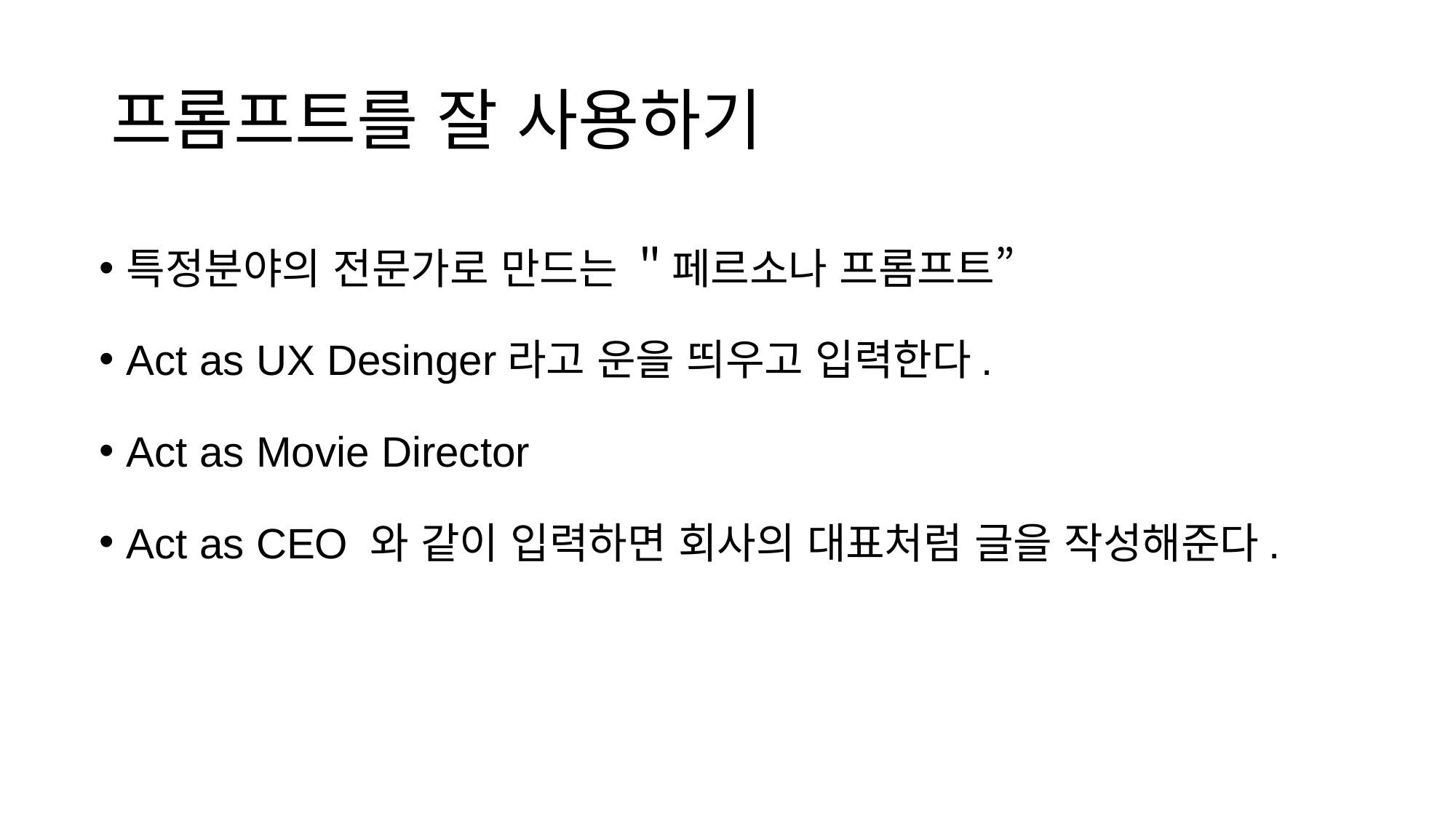

# 프롬프트를 잘 사용하기
특정분야의 전문가로 만드는 ＂페르소나 프롬프트”
Act as UX Desinger라고 운을 띄우고 입력한다.
Act as Movie Director
Act as CEO 와 같이 입력하면 회사의 대표처럼 글을 작성해준다.